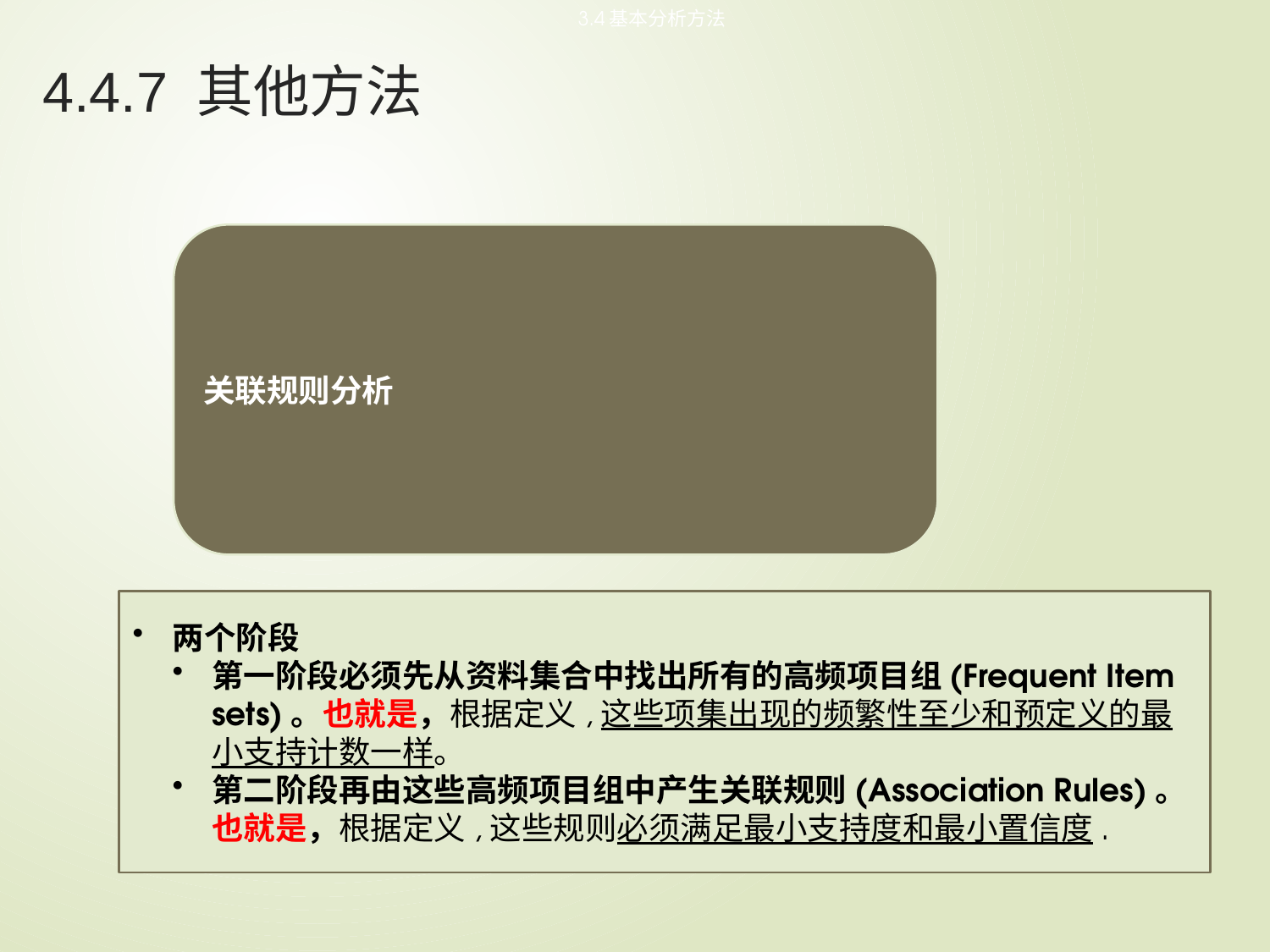

3.4基本分析方法
# 4.4.7 其他方法
关联规则分析
两个阶段
第一阶段必须先从资料集合中找出所有的高频项目组(Frequent Item sets)。也就是，根据定义,这些项集出现的频繁性至少和预定义的最小支持计数一样。
第二阶段再由这些高频项目组中产生关联规则(Association Rules)。也就是，根据定义,这些规则必须满足最小支持度和最小置信度.